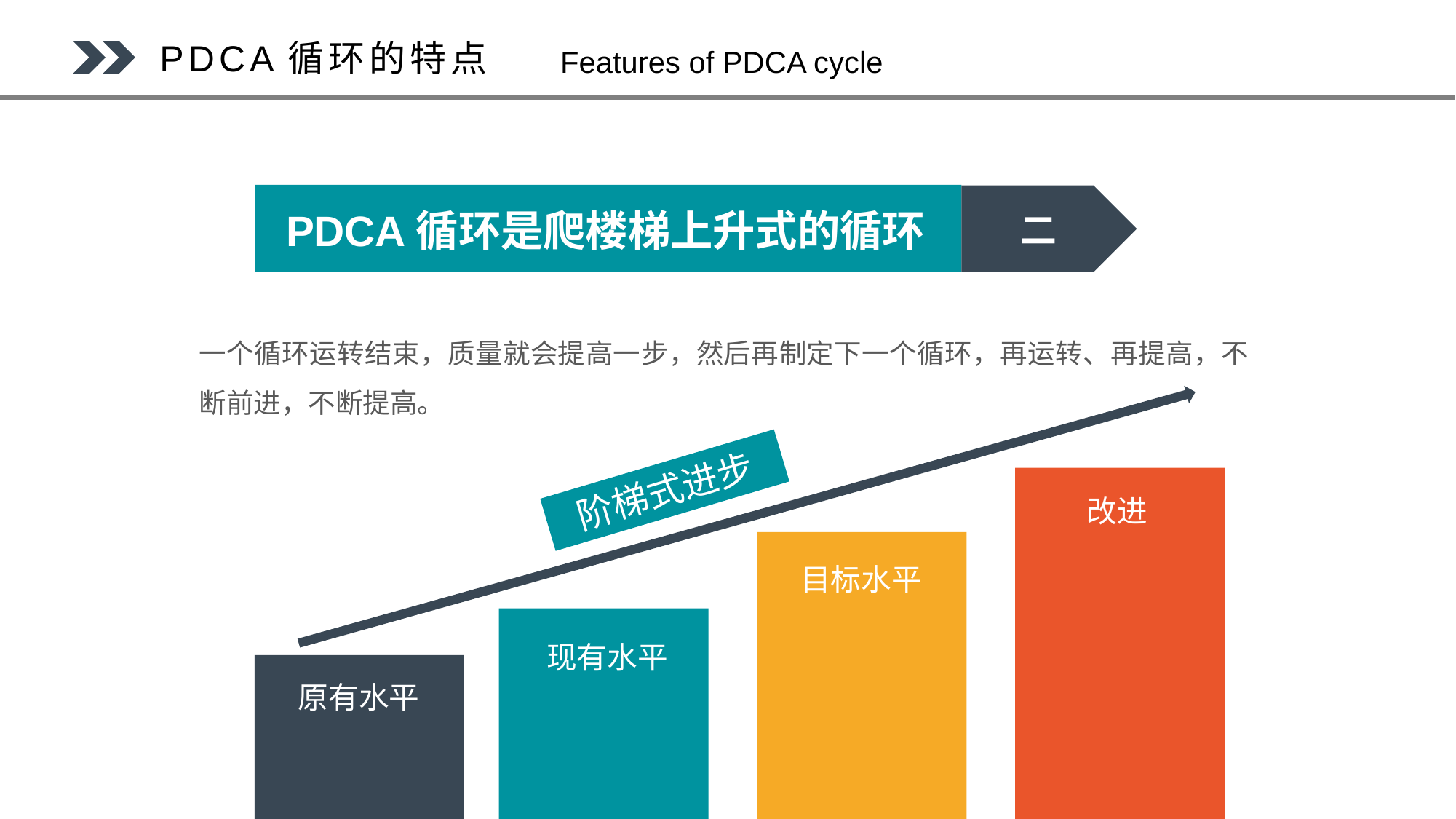

PDCA循环的特点
Features of PDCA cycle

二
PDCA循环是爬楼梯上升式的循环
一个循环运转结束，质量就会提高一步，然后再制定下一个循环，再运转、再提高，不断前进，不断提高。
阶梯式进步

改进

目标水平

现有水平

原有水平